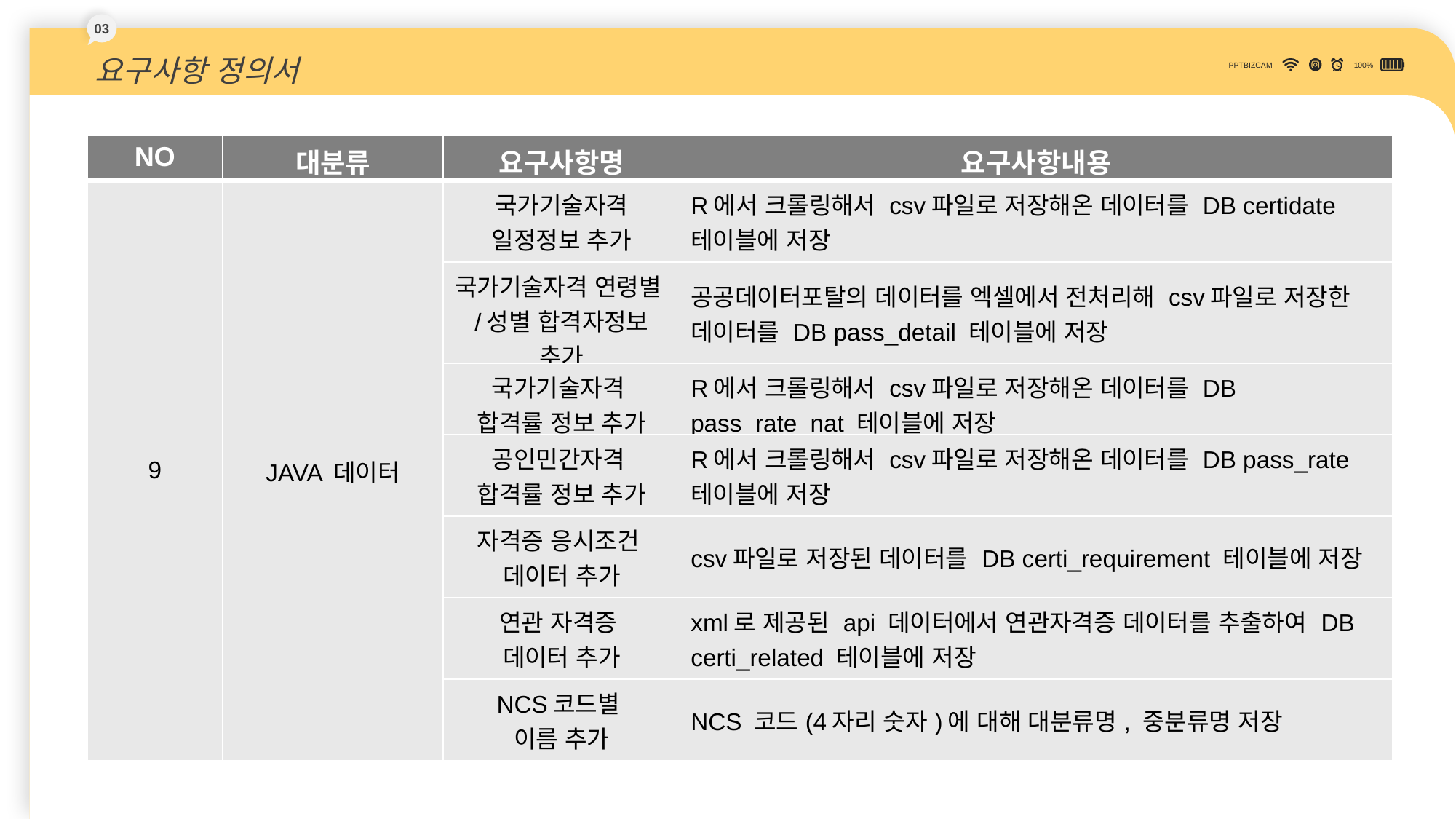

03
요구사항 정의서

PPTBIZCAM
100%

| NO | 대분류 | 요구사항명 | 요구사항내용 |
| --- | --- | --- | --- |
| 9 | JAVA 데이터 | 국가기술자격 일정정보 추가 | R에서 크롤링해서 csv파일로 저장해온 데이터를 DB certidate 테이블에 저장 |
|  |  | 국가기술자격 연령별/성별 합격자정보 추가 | 공공데이터포탈의 데이터를 엑셀에서 전처리해 csv파일로 저장한 데이터를 DB pass\_detail 테이블에 저장 |
|  |  | 국가기술자격 합격률 정보 추가 | R에서 크롤링해서 csv파일로 저장해온 데이터를 DB pass\_rate\_nat 테이블에 저장 |
|  |  | 공인민간자격 합격률 정보 추가 | R에서 크롤링해서 csv파일로 저장해온 데이터를 DB pass\_rate 테이블에 저장 |
|  |  | 자격증 응시조건 데이터 추가 | csv파일로 저장된 데이터를 DB certi\_requirement 테이블에 저장 |
|  |  | 연관 자격증 데이터 추가 | xml로 제공된 api 데이터에서 연관자격증 데이터를 추출하여 DB certi\_related 테이블에 저장 |
|  |  | NCS코드별 이름 추가 | NCS 코드(4자리 숫자)에 대해 대분류명, 중분류명 저장 |
DOWN